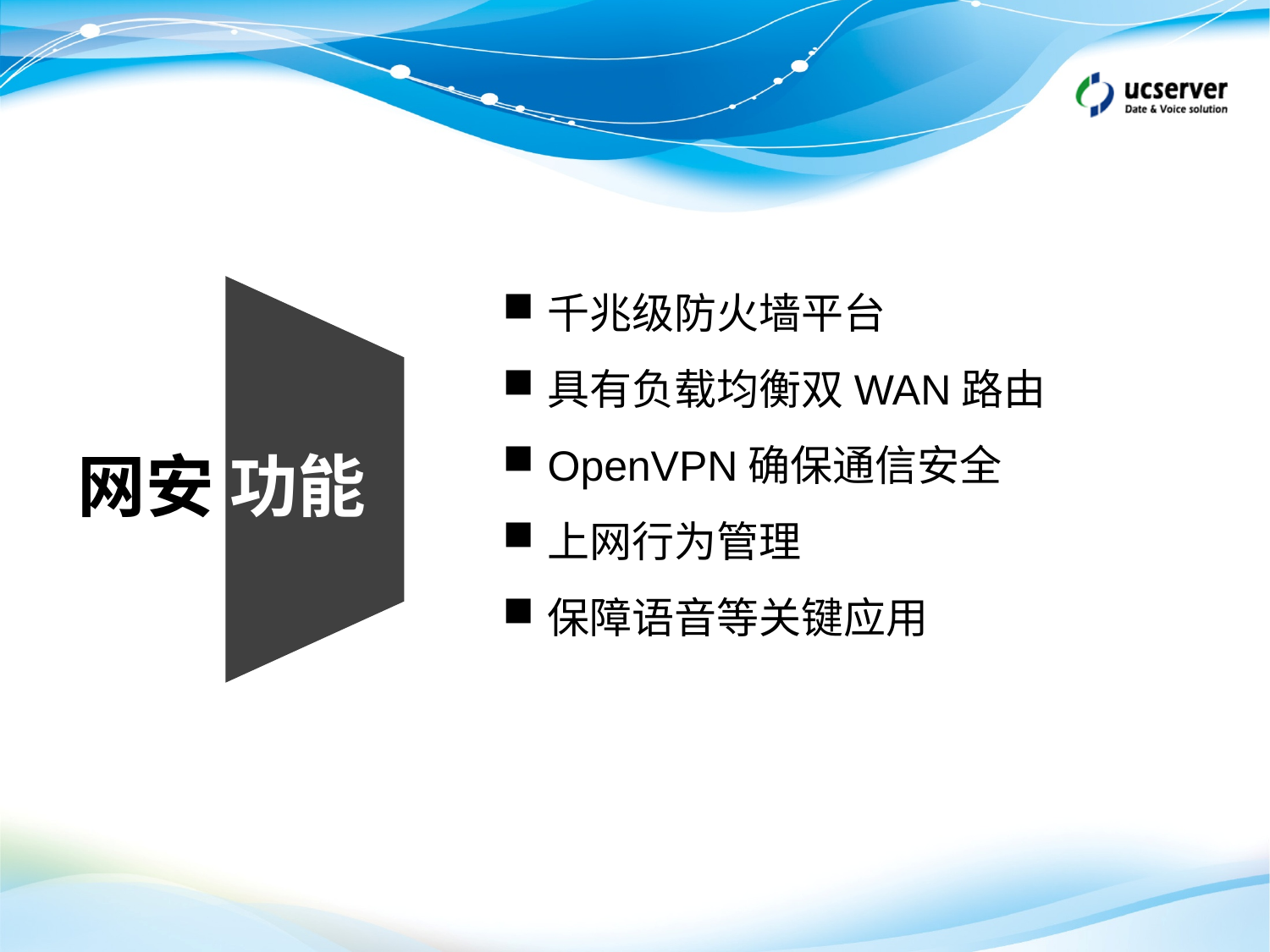

千兆级防火墙平台
具有负载均衡双WAN路由
OpenVPN确保通信安全
上网行为管理
保障语音等关键应用

网安 功能